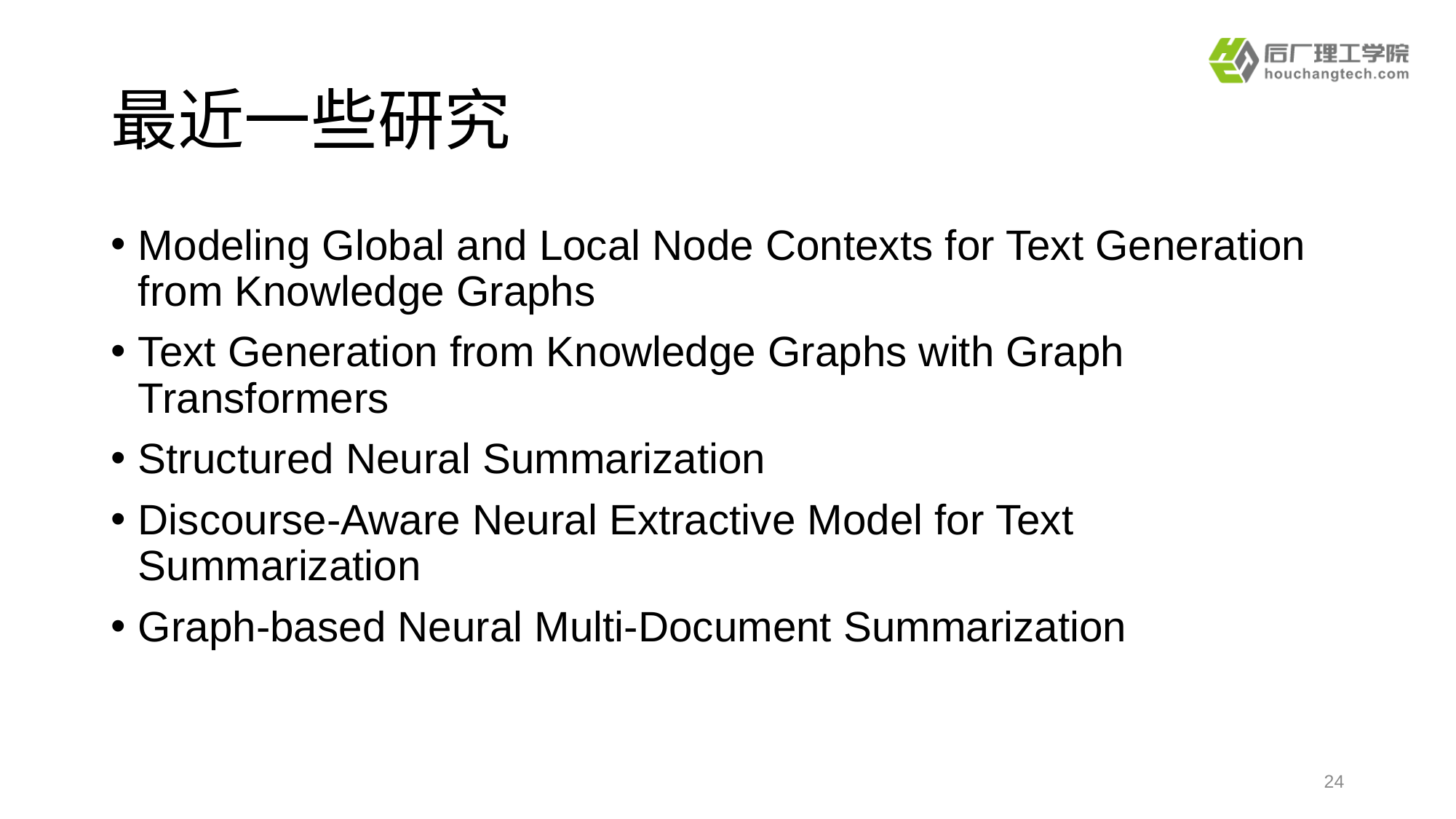

# 最近一些研究
Modeling Global and Local Node Contexts for Text Generation from Knowledge Graphs
Text Generation from Knowledge Graphs with Graph Transformers
Structured Neural Summarization
Discourse-Aware Neural Extractive Model for Text Summarization
Graph-based Neural Multi-Document Summarization
24